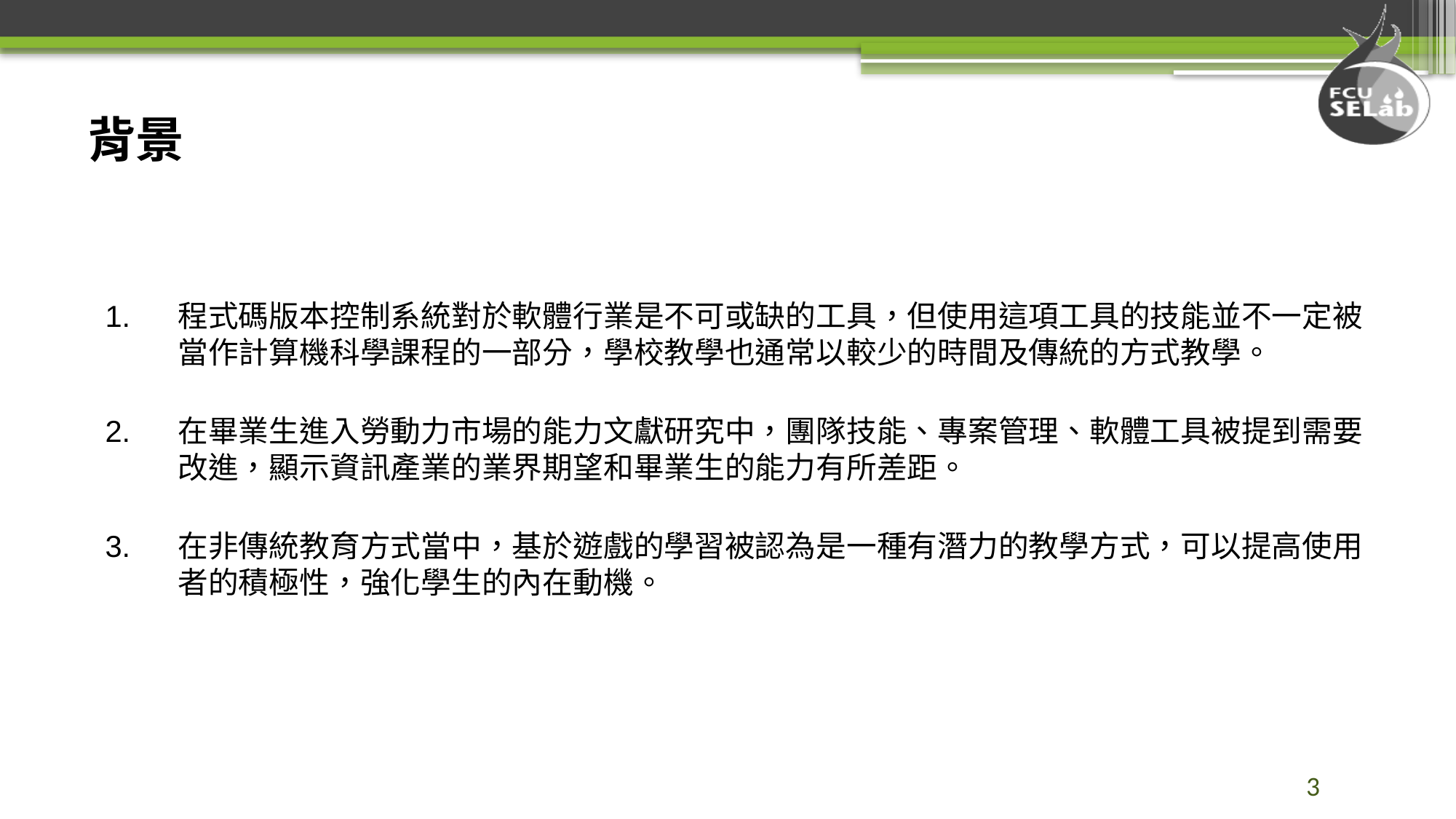

# 背景

程式碼版本控制系統對於軟體行業是不可或缺的工具，但使用這項工具的技能並不一定被當作計算機科學課程的一部分，學校教學也通常以較少的時間及傳統的方式教學。

在畢業生進入勞動力市場的能力文獻研究中，團隊技能、專案管理、軟體工具被提到需要改進，顯示資訊產業的業界期望和畢業生的能力有所差距。

在非傳統教育方式當中，基於遊戲的學習被認為是一種有潛力的教學方式，可以提高使用者的積極性，強化學生的內在動機。
3